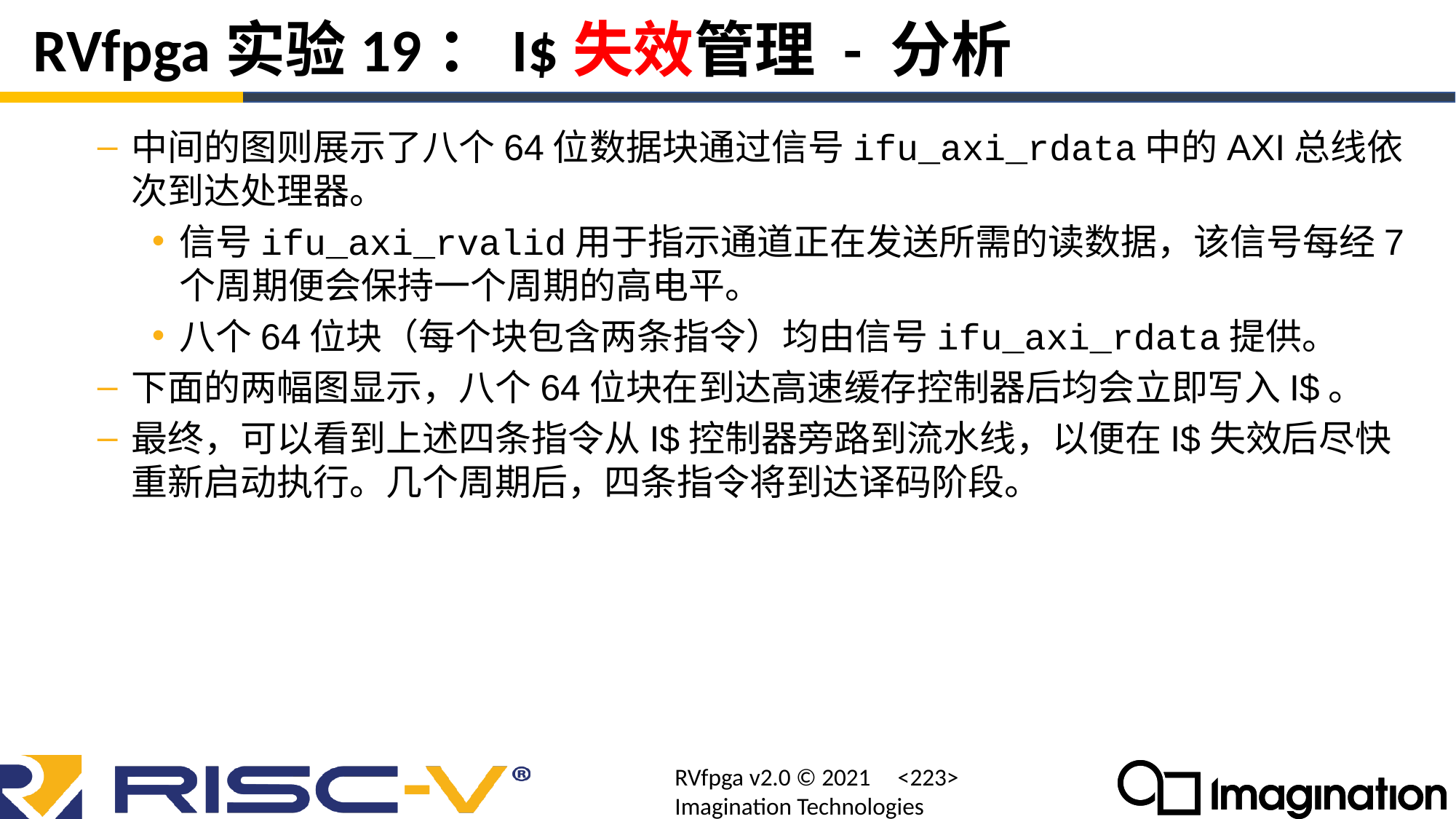

# RVfpga实验19：I$失效管理 - 分析
中间的图则展示了八个64位数据块通过信号ifu_axi_rdata中的AXI总线依次到达处理器。
信号ifu_axi_rvalid用于指示通道正在发送所需的读数据，该信号每经7个周期便会保持一个周期的高电平。
八个64位块（每个块包含两条指令）均由信号ifu_axi_rdata提供。
下面的两幅图显示，八个64位块在到达高速缓存控制器后均会立即写入I$。
最终，可以看到上述四条指令从I$控制器旁路到流水线，以便在I$失效后尽快重新启动执行。几个周期后，四条指令将到达译码阶段。